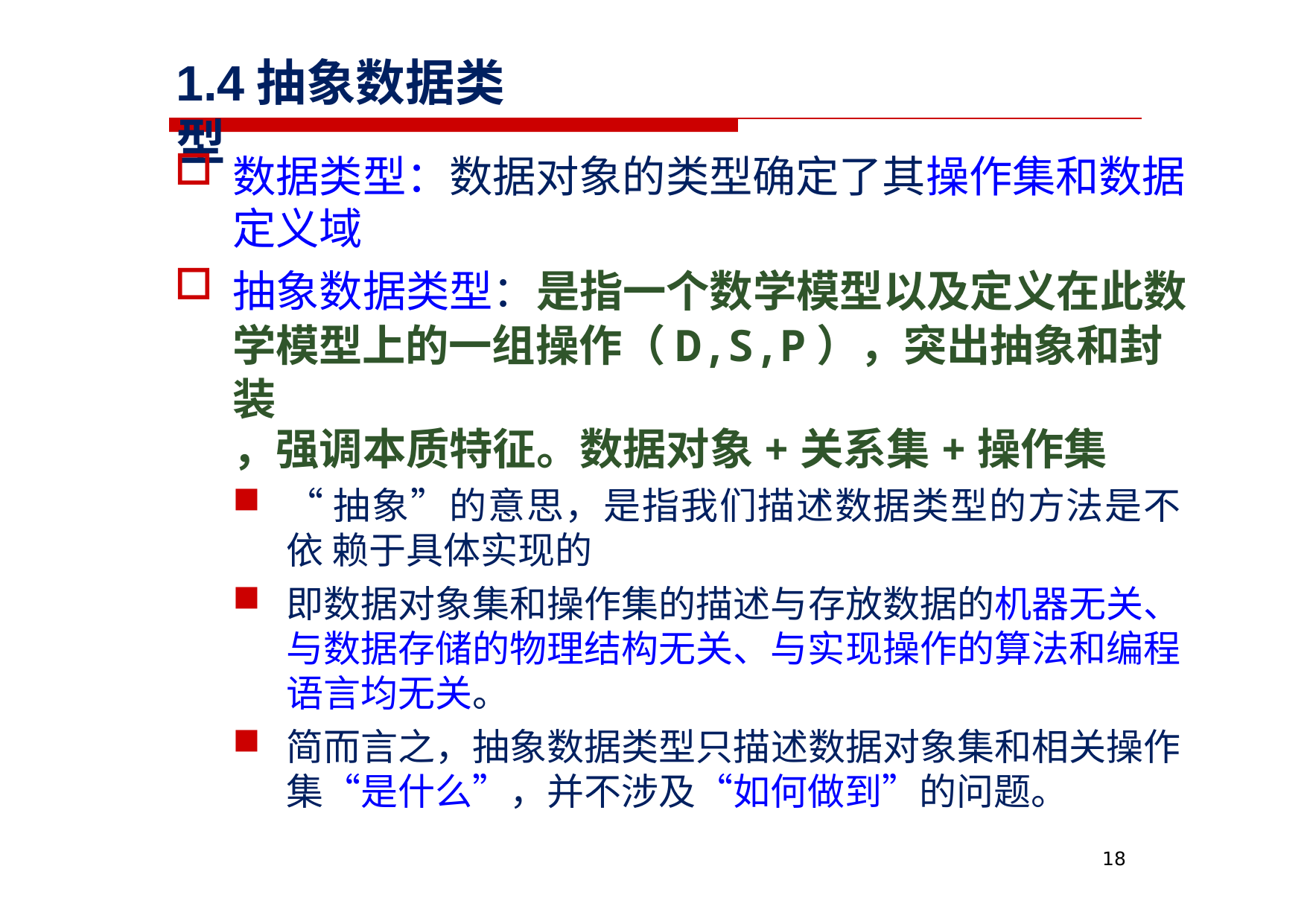

# 1.4抽象数据类型
数据类型：数据对象的类型确定了其操作集和数据 定义域
抽象数据类型：是指一个数学模型以及定义在此数 学模型上的一组操作（D,S,P），突出抽象和封装
，强调本质特征。数据对象+关系集+操作集
“抽象”的意思，是指我们描述数据类型的方法是不依 赖于具体实现的
即数据对象集和操作集的描述与存放数据的机器无关、 与数据存储的物理结构无关、与实现操作的算法和编程 语言均无关。
简而言之，抽象数据类型只描述数据对象集和相关操作 集“是什么”，并不涉及“如何做到”的问题。
18